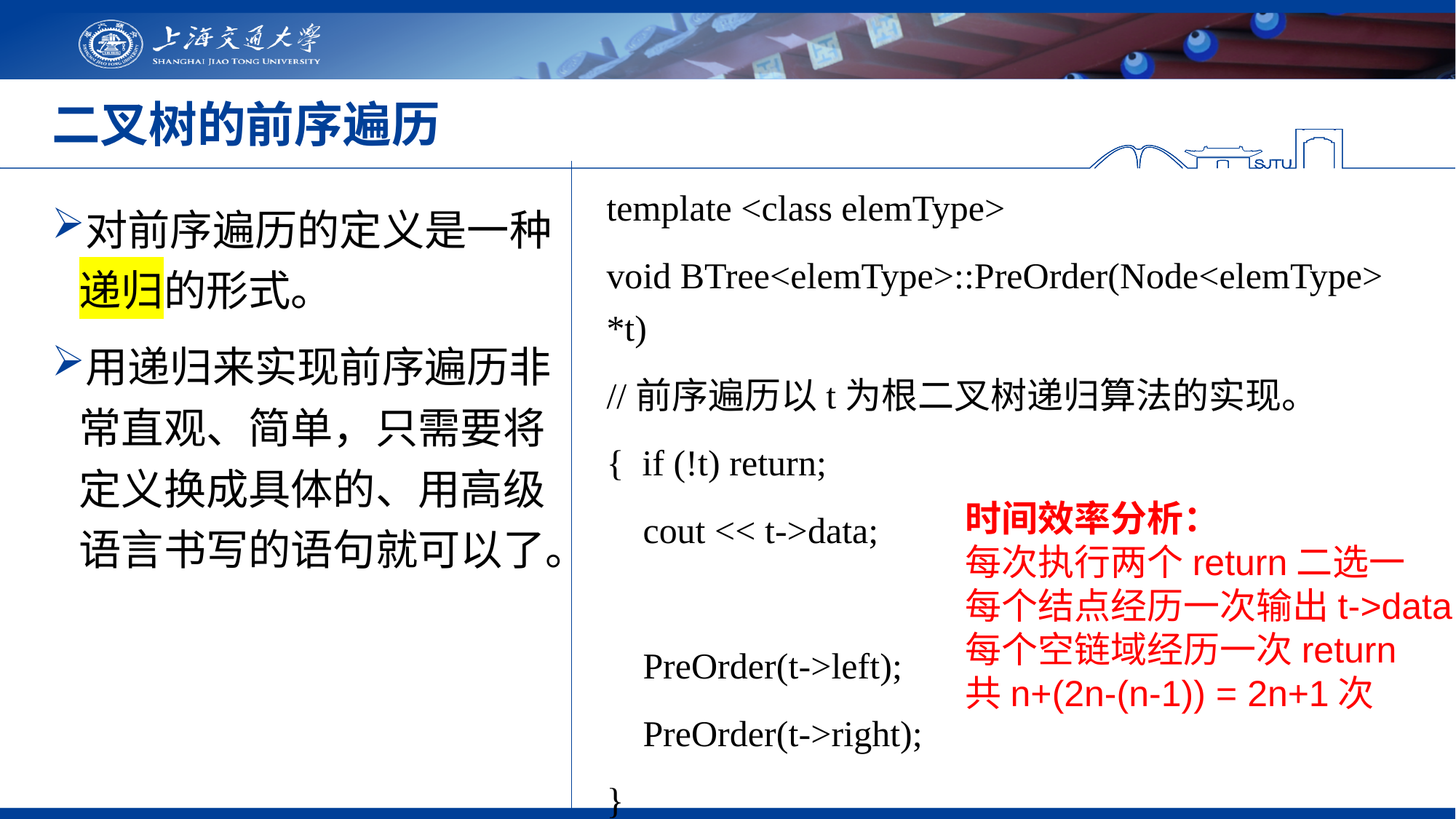

# 二叉树的前序遍历
template <class elemType>
void BTree<elemType>::PreOrder(Node<elemType> *t)
//前序遍历以t为根二叉树递归算法的实现。
{  if (!t) return;
    cout << t->data;

    PreOrder(t->left);
    PreOrder(t->right);
}
对前序遍历的定义是一种递归的形式。
用递归来实现前序遍历非常直观、简单，只需要将定义换成具体的、用高级语言书写的语句就可以了。
时间效率分析：
每次执行两个return二选一
每个结点经历一次输出t->data
每个空链域经历一次return
共n+(2n-(n-1)) = 2n+1次